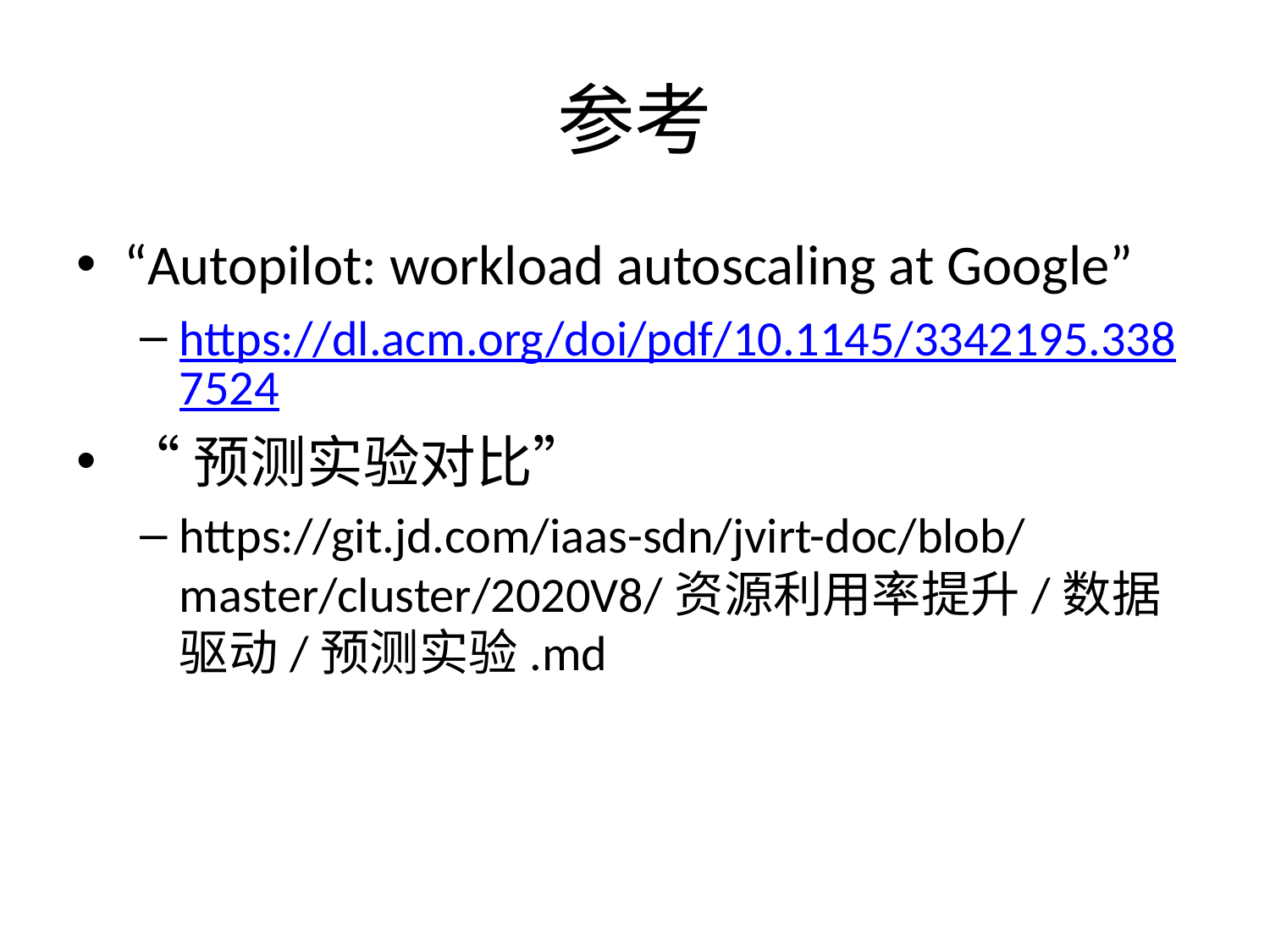

# 参考
“Autopilot: workload autoscaling at Google”
https://dl.acm.org/doi/pdf/10.1145/3342195.3387524
“预测实验对比”
https://git.jd.com/iaas-sdn/jvirt-doc/blob/master/cluster/2020V8/资源利用率提升/数据驱动/预测实验.md